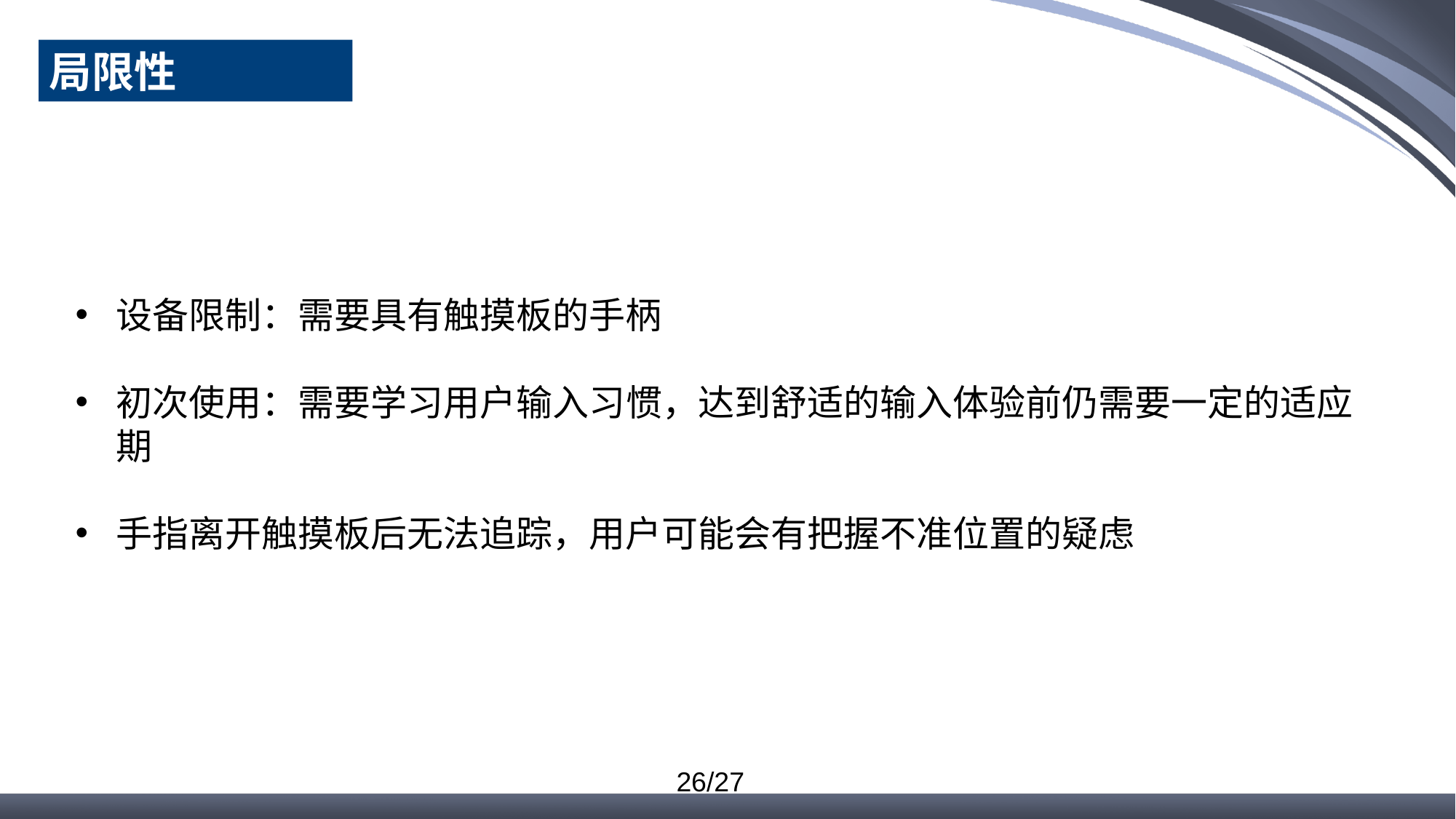

局限性

设备限制：需要具有触摸板的手柄

初次使用：需要学习用户输入习惯，达到舒适的输入体验前仍需要一定的适应期

手指离开触摸板后无法追踪，用户可能会有把握不准位置的疑虑
26/27